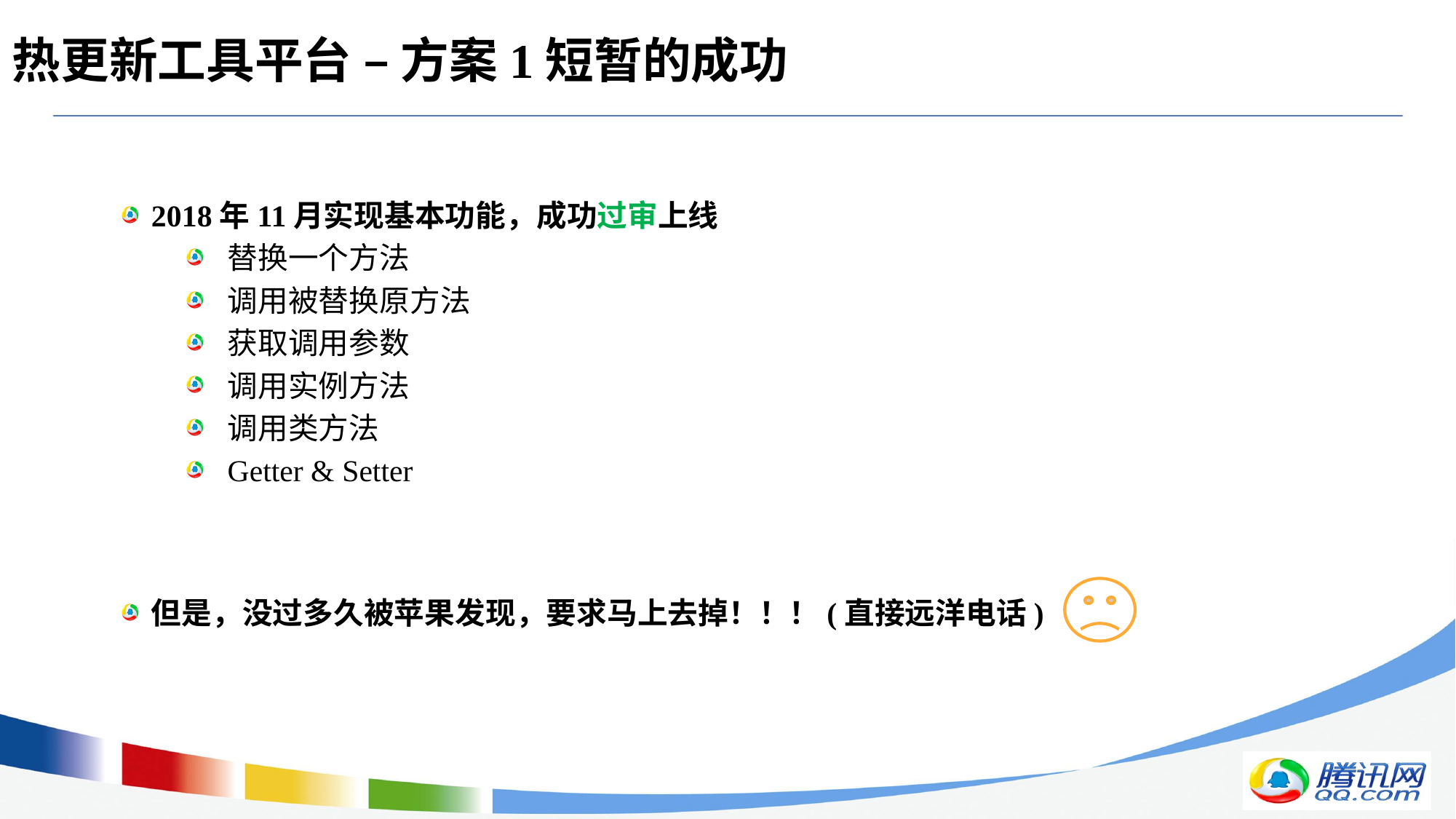

# 热更新工具平台 – 方案1短暂的成功
2018年11月实现基本功能，成功过审上线
替换一个方法
调用被替换原方法
获取调用参数
调用实例方法
调用类方法
Getter & Setter

但是，没过多久被苹果发现，要求马上去掉！！！(直接远洋电话)